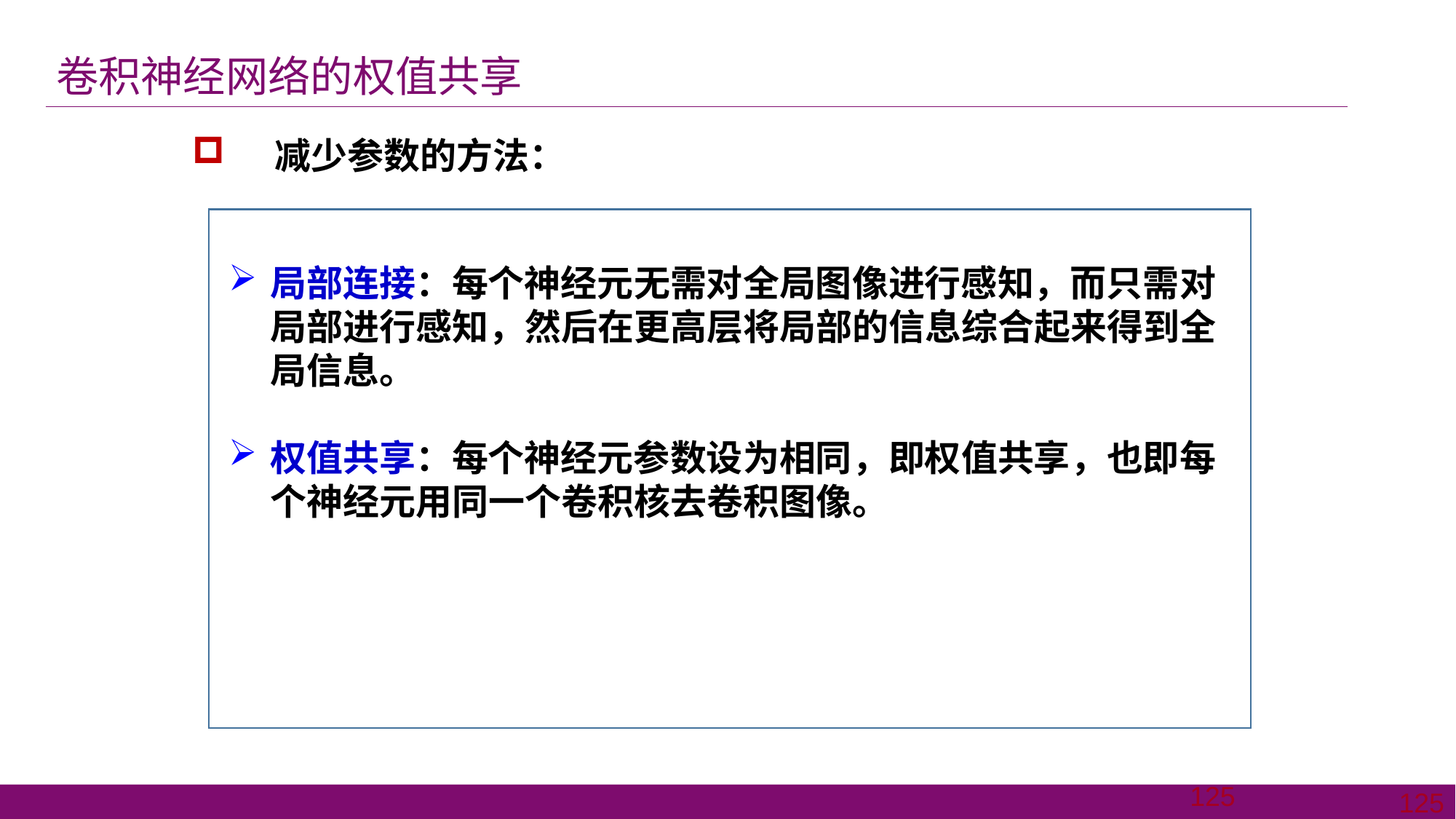

卷积神经网络的权值共享
减少参数的方法：

局部连接：每个神经元无需对全局图像进行感知，而只需对局部进行感知，然后在更高层将局部的信息综合起来得到全局信息。

权值共享：每个神经元参数设为相同，即权值共享，也即每个神经元用同一个卷积核去卷积图像。
125
125